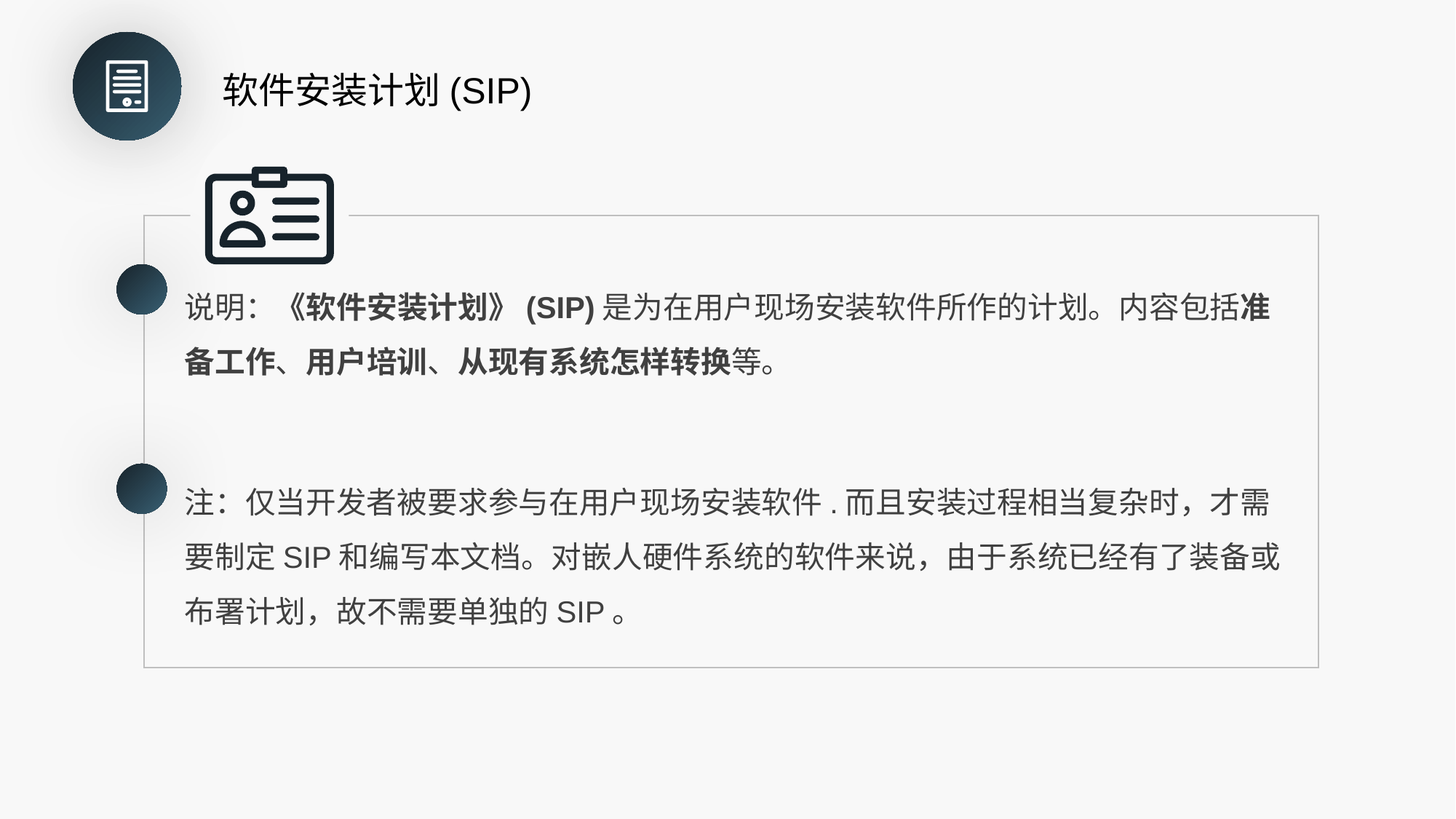

软件安装计划(SIP)

说明：《软件安装计划》(SIP)是为在用户现场安装软件所作的计划。内容包括准备工作、用户培训、从现有系统怎样转换等。

注：仅当开发者被要求参与在用户现场安装软件.而且安装过程相当复杂时，才需要制定SIP和编写本文档。对嵌人硬件系统的软件来说，由于系统已经有了装备或布署计划，故不需要单独的SIP。